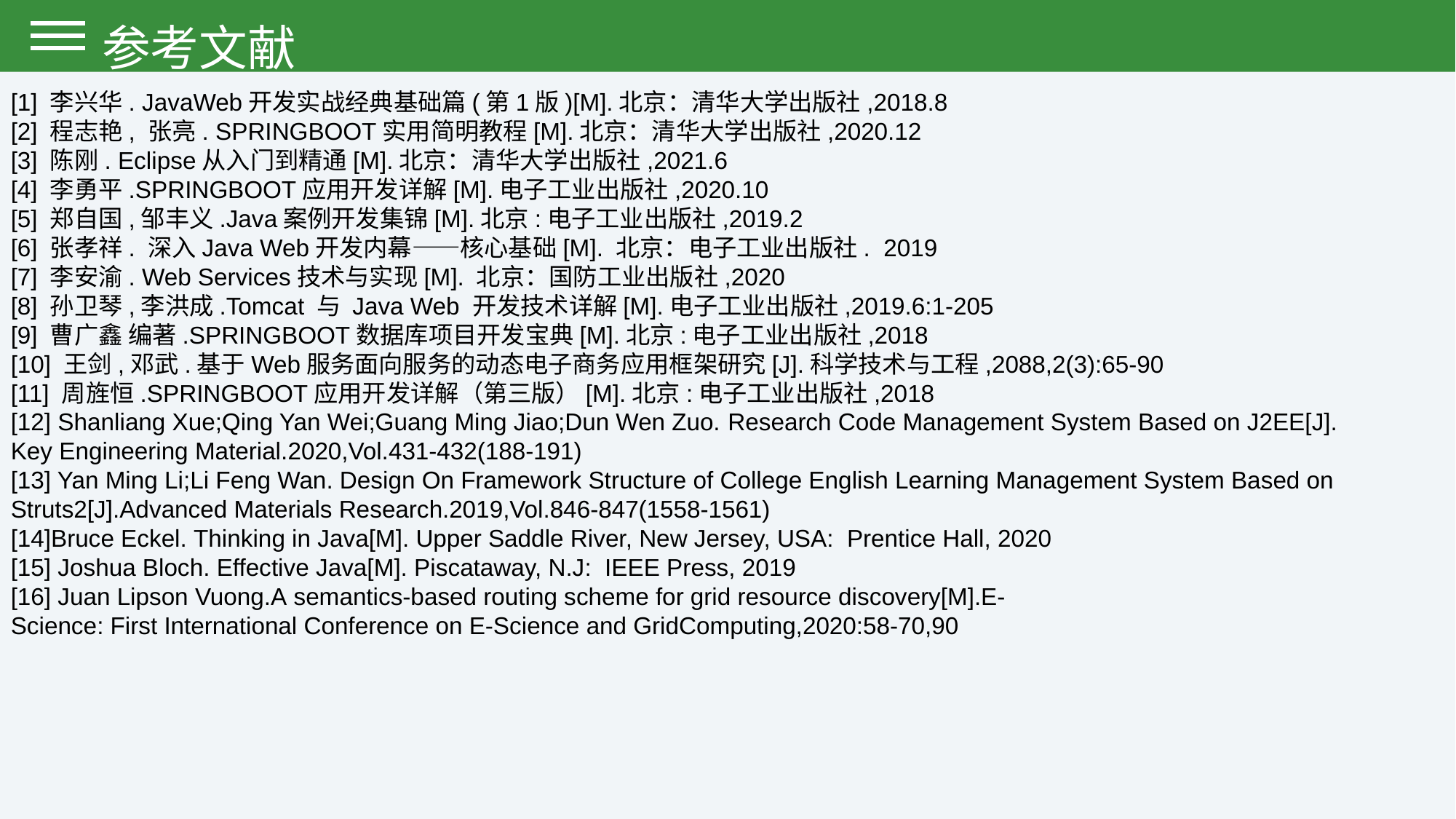

参考文献
[1] 李兴华. JavaWeb开发实战经典基础篇(第1版)[M].北京：清华大学出版社,2018.8
[2] 程志艳, 张亮. SPRINGBOOT实用简明教程[M].北京：清华大学出版社,2020.12
[3] 陈刚. Eclipse从入门到精通[M].北京：清华大学出版社,2021.6
[4] 李勇平.SPRINGBOOT应用开发详解[M].电子工业出版社,2020.10
[5] 郑自国,邹丰义.Java案例开发集锦[M].北京:电子工业出版社,2019.2
[6] 张孝祥. 深入Java Web开发内幕——核心基础[M]. 北京：电子工业出版社.  2019
[7] 李安渝. Web Services技术与实现[M]. 北京：国防工业出版社,2020
[8] 孙卫琴,李洪成.Tomcat 与 Java Web 开发技术详解[M].电子工业出版社,2019.6:1-205
[9] 曹广鑫 编著.SPRINGBOOT数据库项目开发宝典[M].北京:电子工业出版社,2018
[10] 王剑,邓武.基于Web服务面向服务的动态电子商务应用框架研究[J].科学技术与工程,2088,2(3):65-90
[11] 周旌恒.SPRINGBOOT应用开发详解（第三版）[M].北京:电子工业出版社,2018
[12] Shanliang Xue;Qing Yan Wei;Guang Ming Jiao;Dun Wen Zuo. Research Code Management System Based on J2EE[J]. Key Engineering Material.2020,Vol.431-432(188-191)
[13] Yan Ming Li;Li Feng Wan. Design On Framework Structure of College English Learning Management System Based on Struts2[J].Advanced Materials Research.2019,Vol.846-847(1558-1561)
[14]Bruce Eckel. Thinking in Java[M]. Upper Saddle River, New Jersey, USA:  Prentice Hall, 2020
[15] Joshua Bloch. Effective Java[M]. Piscataway, N.J:  IEEE Press, 2019
[16] Juan Lipson Vuong.A semantics-based routing scheme for grid resource discovery[M].E-Science: First International Conference on E-Science and GridComputing,2020:58-70,90